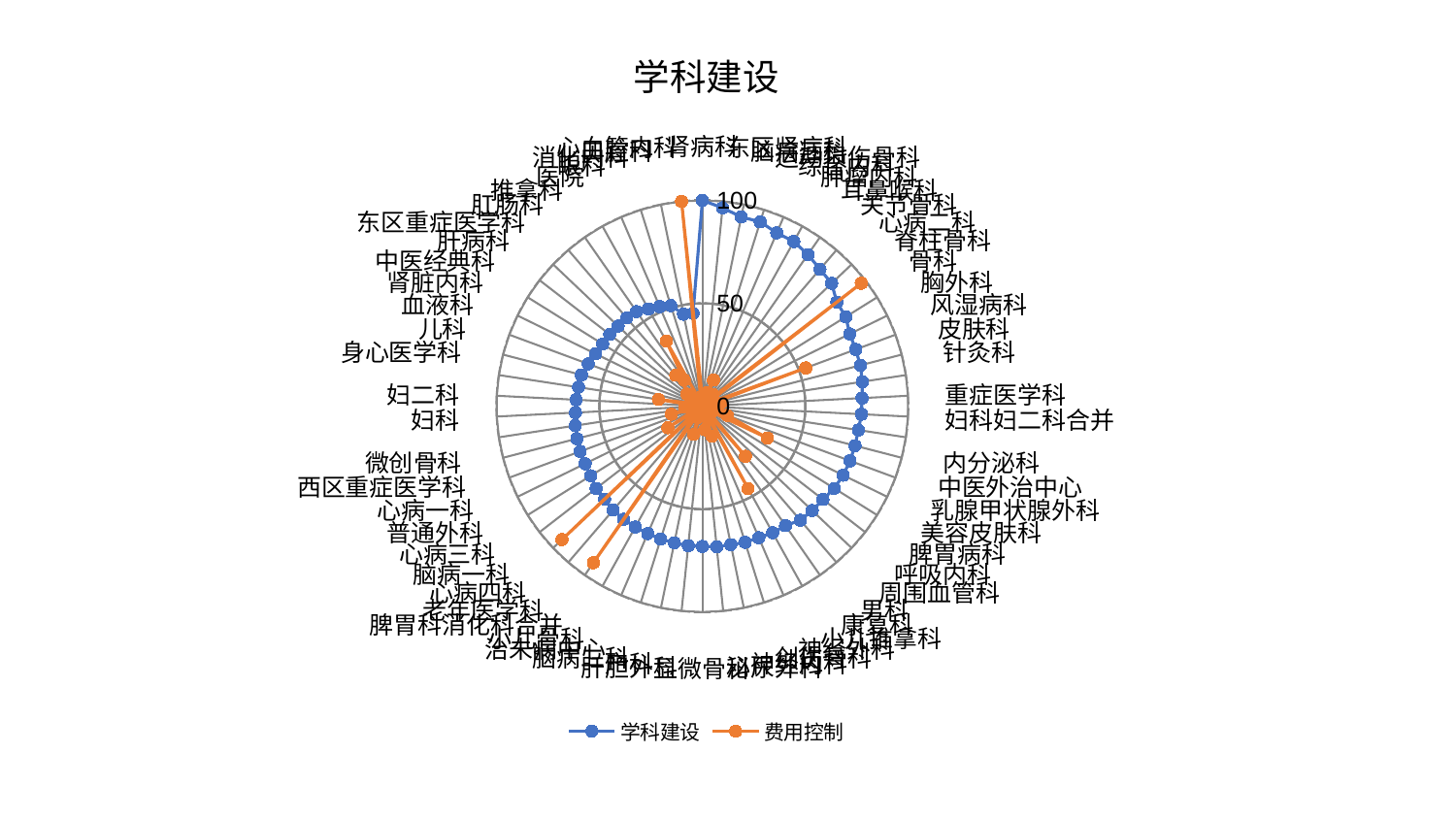

### Chart: 学科建设

| Category | 学科建设 | 费用控制 |
|---|---|---|
| 肾病科 | 100.0 | 3.8366478711565564 |
| 东区肾病科 | 96.85860624539184 | 4.543480250320145 |
| 脑病三科 | 93.8893957821522 | 6.110153902495318 |
| 运动损伤骨科 | 93.84416182872948 | 6.805386125063272 |
| 综合内科 | 91.63290281785682 | 13.783479216155625 |
| 肿瘤内科 | 91.5093284344847 | 2.5881922907680215 |
| 耳鼻喉科 | 89.76315062628541 | 4.387296279330548 |
| 关节骨科 | 87.70627095984399 | 7.629474944784044 |
| 心病二科 | 86.65243352750646 | 3.5170083969743327 |
| 脊柱骨科 | 82.61963184670111 | 97.58945576912986 |
| 骨科 | 82.07437946750092 | 3.348684518894522 |
| 胸外科 | 79.72480595693118 | 3.0204387068025773 |
| 风湿病科 | 79.42609093064019 | 53.543808421252486 |
| 皮肤科 | 79.26821903645316 | 4.134910777990132 |
| 针灸科 | 78.62694731556567 | 8.971461744842848 |
| 重症医学科 | 77.64429160798133 | 6.910745166377909 |
| 妇科妇二科合并 | 77.3702080405598 | 3.7030908024400446 |
| 内分泌科 | 76.6823035635177 | 5.992550990900347 |
| 中医外治中心 | 76.57862940862998 | 7.522275495889634 |
| 乳腺甲状腺外科 | 76.49817234708702 | 12.930167061699375 |
| 美容皮肤科 | 76.17575716746923 | 35.17886545482832 |
| 脾胃病科 | 75.4760438055059 | 5.18084815132336 |
| 呼吸内科 | 74.04593433497494 | 2.910536377427668 |
| 周围血管科 | 73.60898790296378 | 4.917598609159119 |
| 男科 | 73.02703682953268 | 32.12618830637528 |
| 康复科 | 70.70131106674101 | 3.500740220115961 |
| 小儿推拿科 | 70.31433175554034 | 45.77909678467999 |
| 神经外科 | 69.55177401873367 | 3.5251960529166197 |
| 创伤骨科 | 69.33080647312883 | 15.240531251075828 |
| 神经内科 | 68.68424552554288 | 3.225357741161705 |
| 泌尿外科 | 68.65559317111087 | 11.494646857456733 |
| 显微骨科 | 68.14479868972332 | 4.271549936316533 |
| 肝胆外科 | 68.09551857735364 | 4.166922178983667 |
| 产科 | 67.75005581801253 | 4.068895048439038 |
| 脑病二科 | 67.64933238618788 | 14.407200848068255 |
| 治未病中心 | 67.36015094945543 | 5.972741184305815 |
| 小儿骨科 | 67.14024085849859 | 4.012166899625532 |
| 脾胃科消化科合并 | 66.9837727845921 | 92.65609167197935 |
| 老年医学科 | 66.52263665707149 | 3.923232366738564 |
| 心病四科 | 65.57568870379559 | 94.10235391897493 |
| 脑病一科 | 65.32363982861447 | 2.7356794153354365 |
| 心病三科 | 63.875488048969174 | 19.800475751513872 |
| 普通外科 | 63.428647424115795 | 4.674164744429747 |
| 心病一科 | 63.34136109022878 | 3.044753520020886 |
| 西区重症医学科 | 62.96129608699044 | 15.550864024169766 |
| 微创骨科 | 62.494833144272775 | 2.5248115423135458 |
| 妇科 | 61.75353989348231 | 8.64377438642043 |
| 妇二科 | 61.43438310695822 | 2.622057518712117 |
| 身心医学科 | 60.85298085564142 | 21.632134868016237 |
| 儿科 | 60.684002987536076 | 5.702366792046847 |
| 血液科 | 59.15767843245242 | 5.462216519235328 |
| 肾脏内科 | 57.74493569923477 | 3.9850331209440495 |
| 中医经典科 | 57.09129019383397 | 3.191561166627394 |
| 肝病科 | 56.93490057122049 | 9.541247235546546 |
| 东区重症医学科 | 56.488530855935714 | 7.881467694579752 |
| 肛肠科 | 56.4730212461353 | 19.845417710631427 |
| 推拿科 | 56.0143584968443 | 15.527116880309183 |
| 医院 | 54.05932931801707 | 36.20539077502373 |
| 眼科 | 52.66342943070468 | 2.3980250355630366 |
| 消化内科 | 51.21809879980146 | 4.127036774000635 |
| 口腔科 | 45.66915413979657 | 4.390366403651336 |
| 心血管内科 | 45.284243792529196 | 100.0 |
13